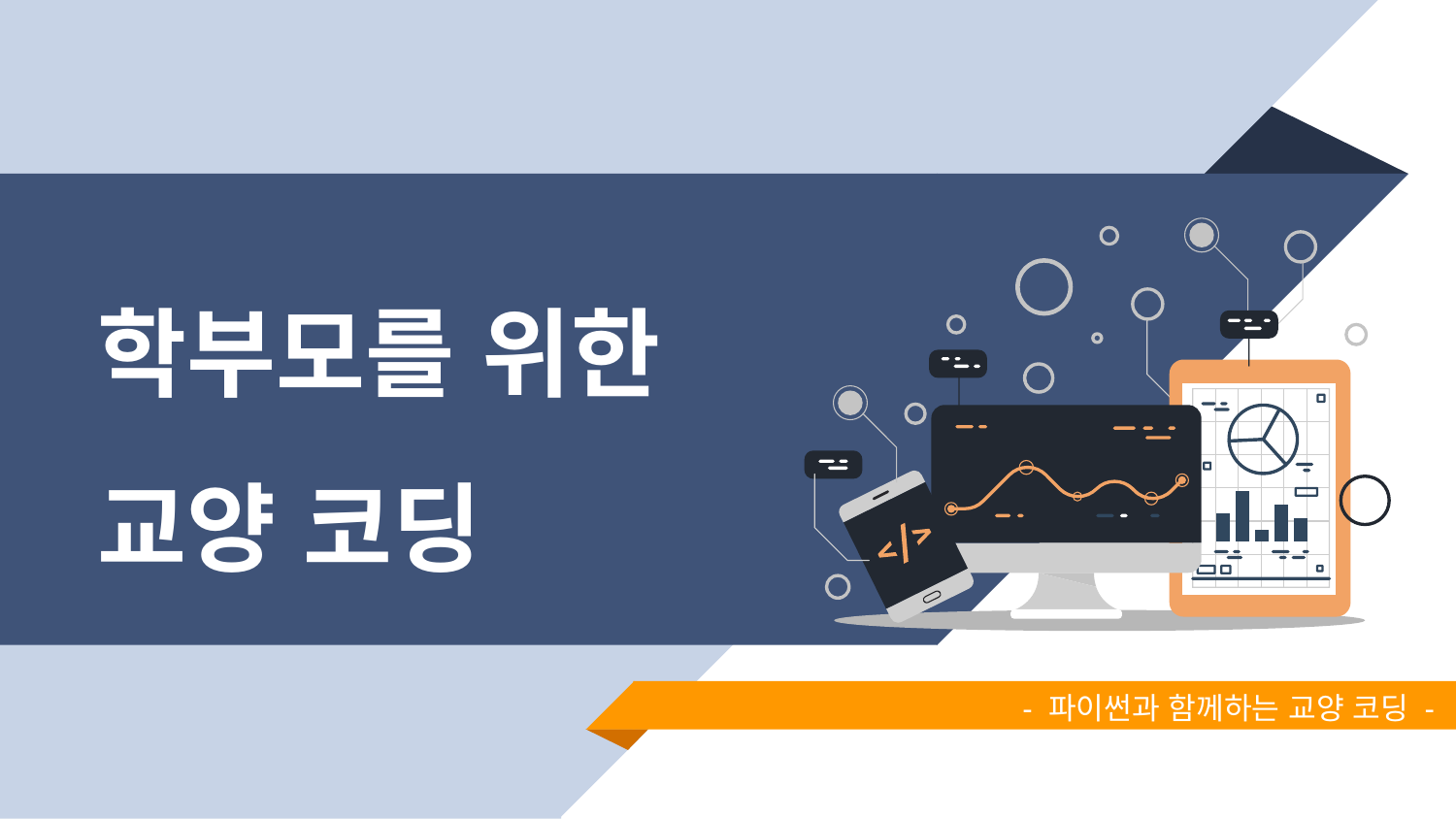

# 학부모를 위한 교양 코딩

- 파이썬과 함께하는 교양 코딩 -